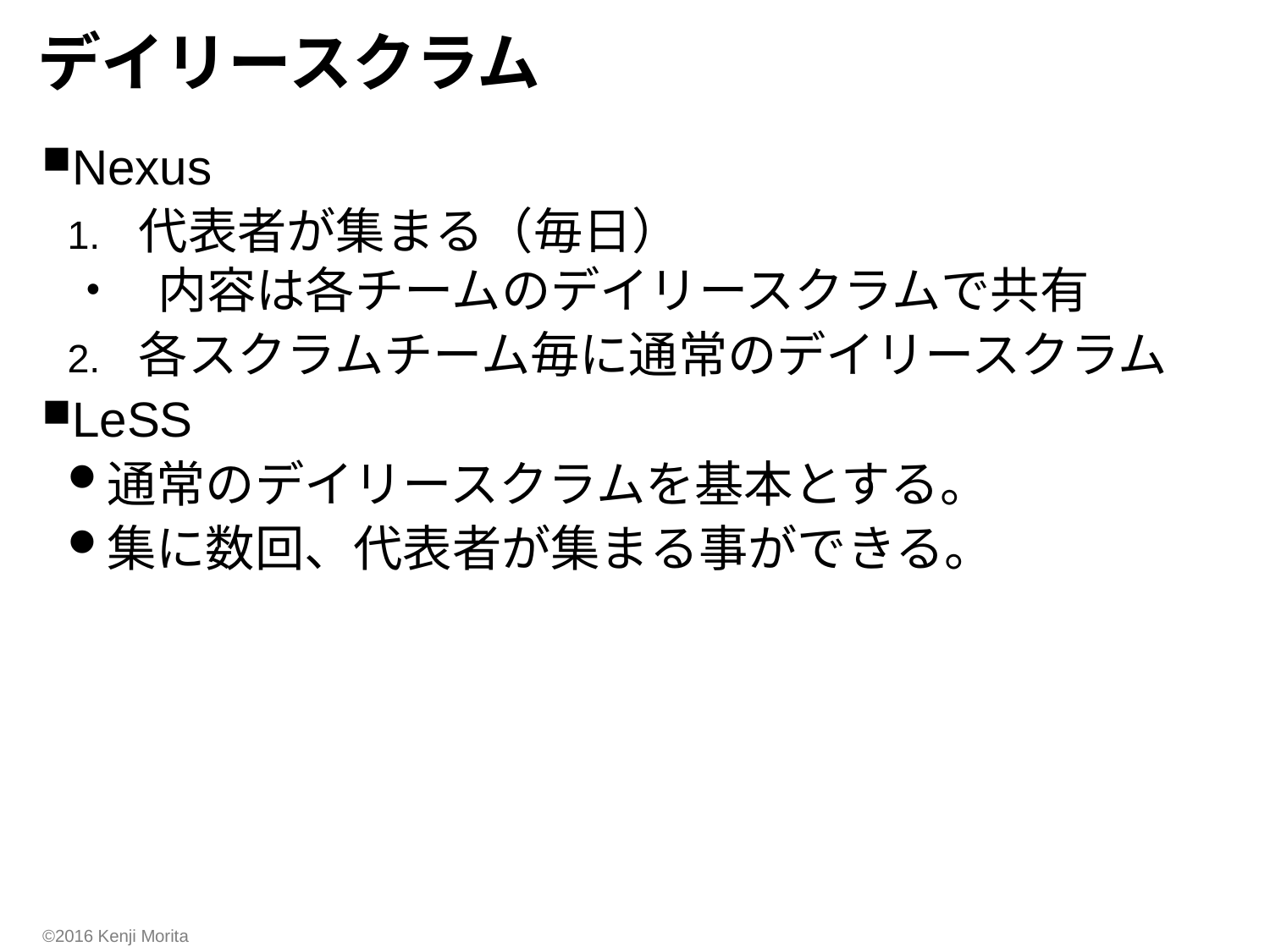

# デイリースクラム
Nexus
代表者が集まる（毎日）
内容は各チームのデイリースクラムで共有
各スクラムチーム毎に通常のデイリースクラム
LeSS
通常のデイリースクラムを基本とする。
集に数回、代表者が集まる事ができる。